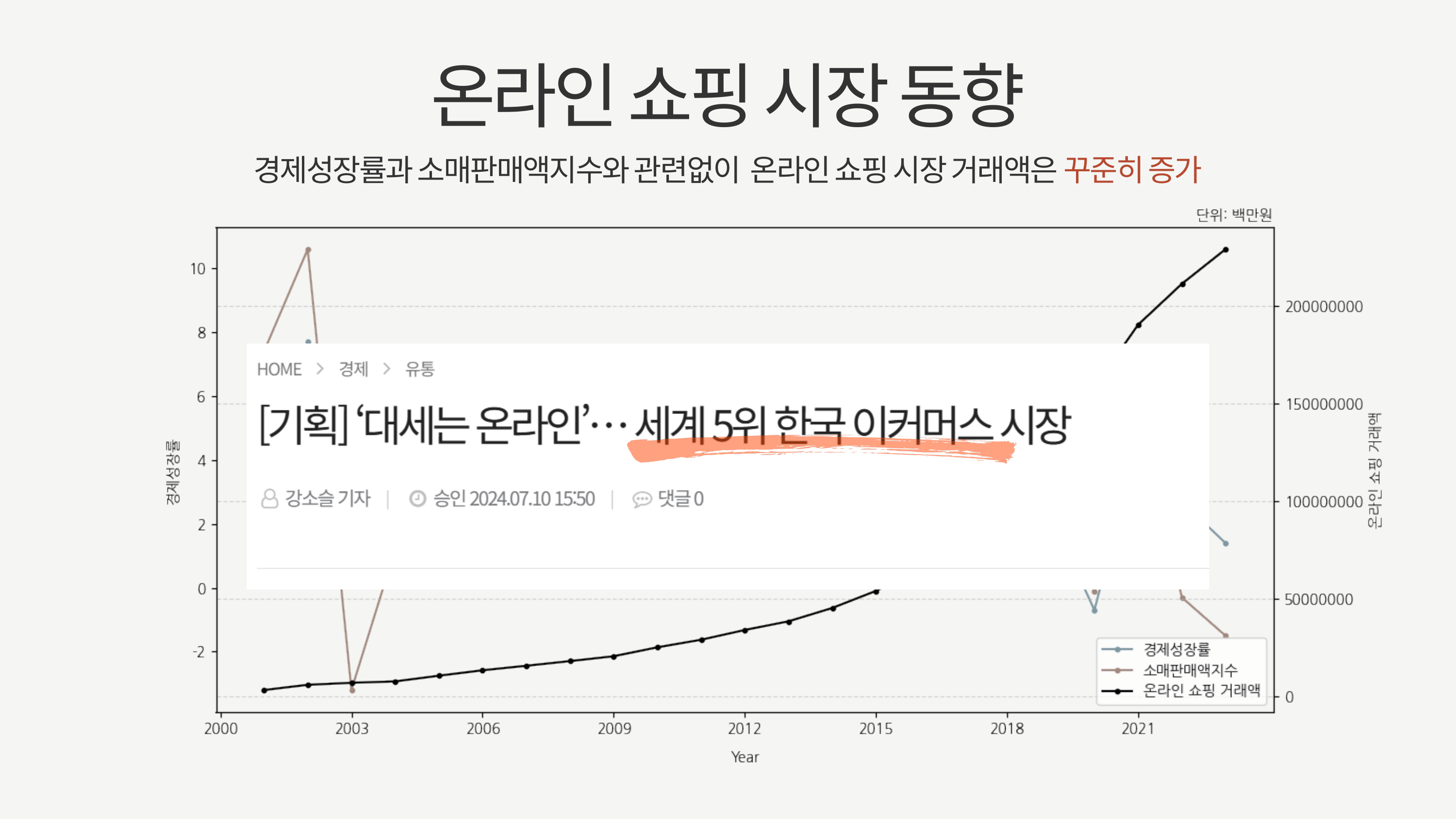

온라인 쇼핑 시장 동향
경제성장률과 소매판매액지수와 관련없이  온라인 쇼핑 시장 거래액은 꾸준히 증가